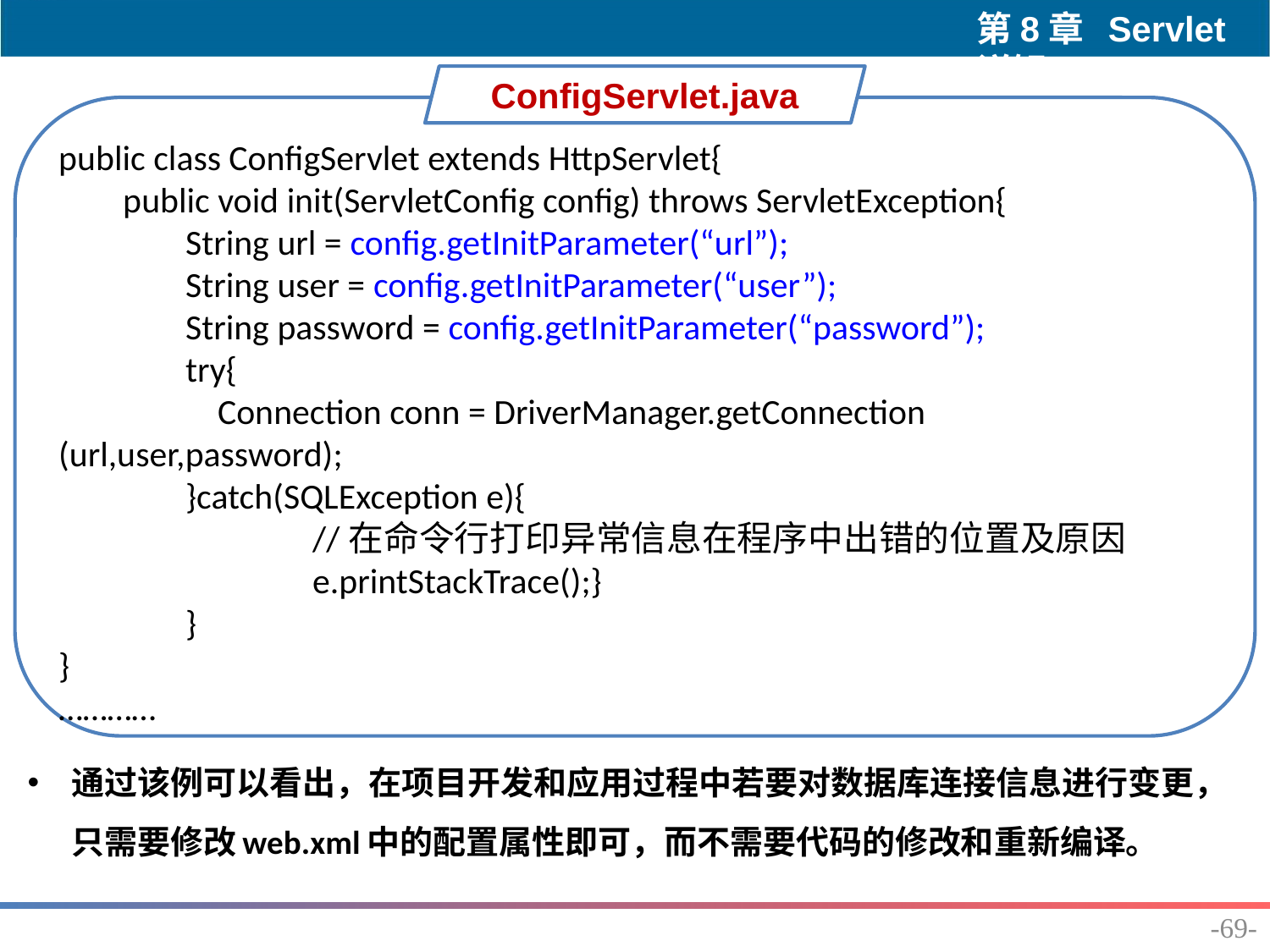

ConfigServlet.java
public class ConfigServlet extends HttpServlet{
        public void init(ServletConfig config) throws ServletException{
	String url = config.getInitParameter(“url”);
	String user = config.getInitParameter(“user”);
	String password = config.getInitParameter(“password”);
	try{
	    Connection conn = DriverManager.getConnection (url,user,password);
	}catch(SQLException e){
		//在命令行打印异常信息在程序中出错的位置及原因
		e.printStackTrace();}
	}
}
…………
通过该例可以看出，在项目开发和应用过程中若要对数据库连接信息进行变更，只需要修改web.xml中的配置属性即可，而不需要代码的修改和重新编译。
-69-